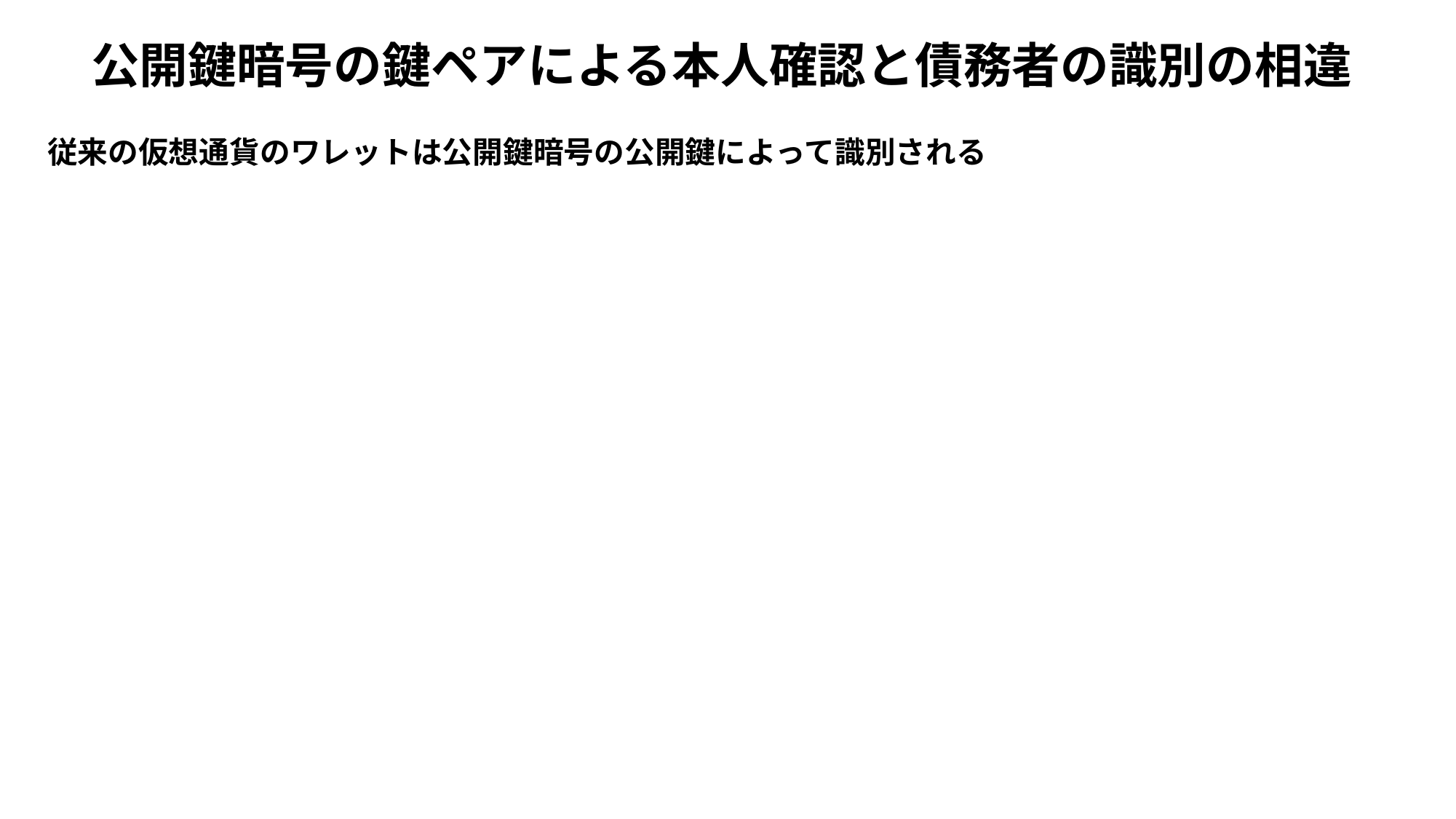

# 公開鍵暗号の鍵ペアによる本人確認と債務者の識別の相違
従来の仮想通貨のワレットは公開鍵暗号の公開鍵によって識別される